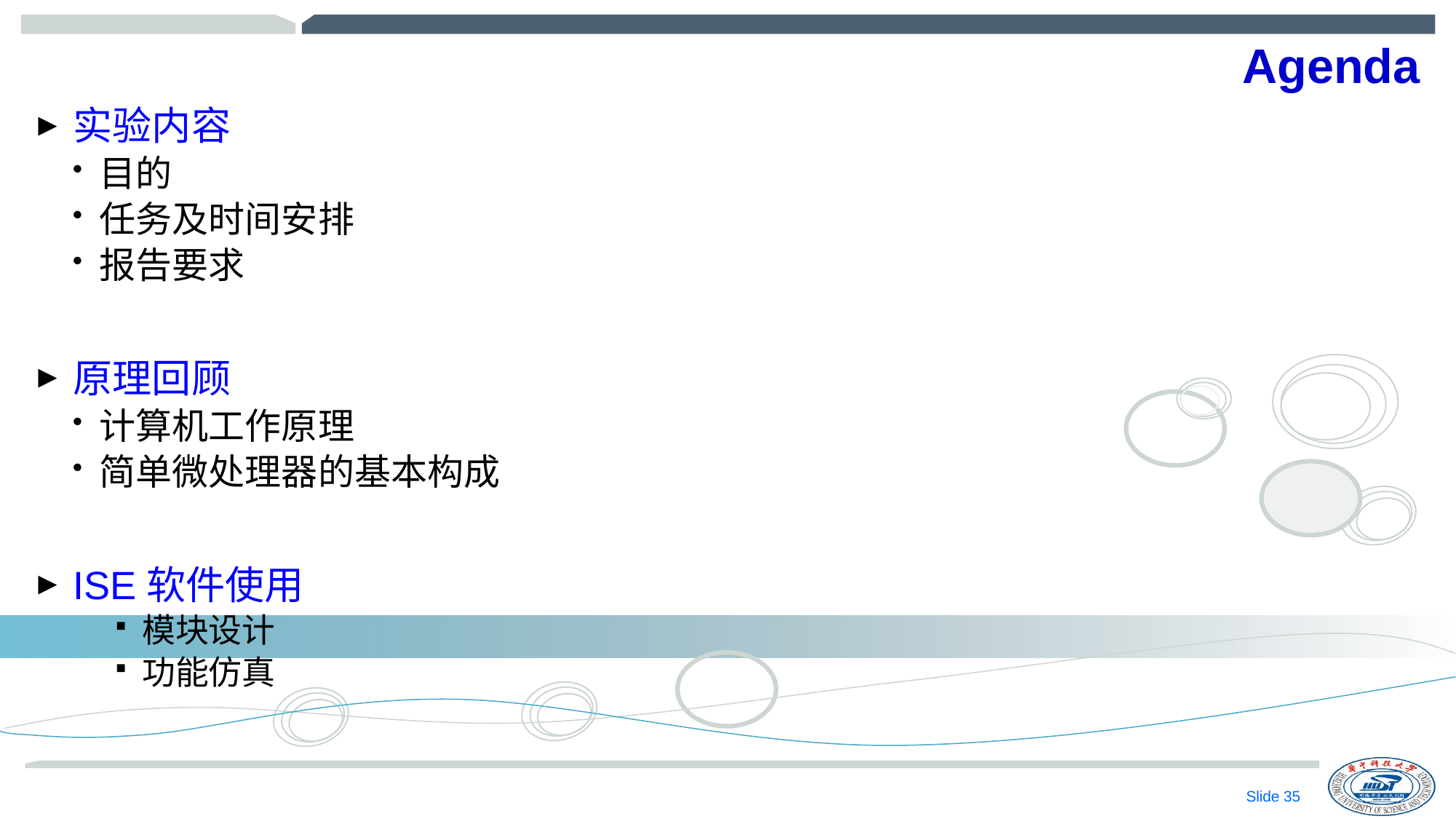

# Agenda
实验内容
目的
任务及时间安排
报告要求

原理回顾
计算机工作原理
简单微处理器的基本构成

ISE软件使用
模块设计
功能仿真

Slide 35